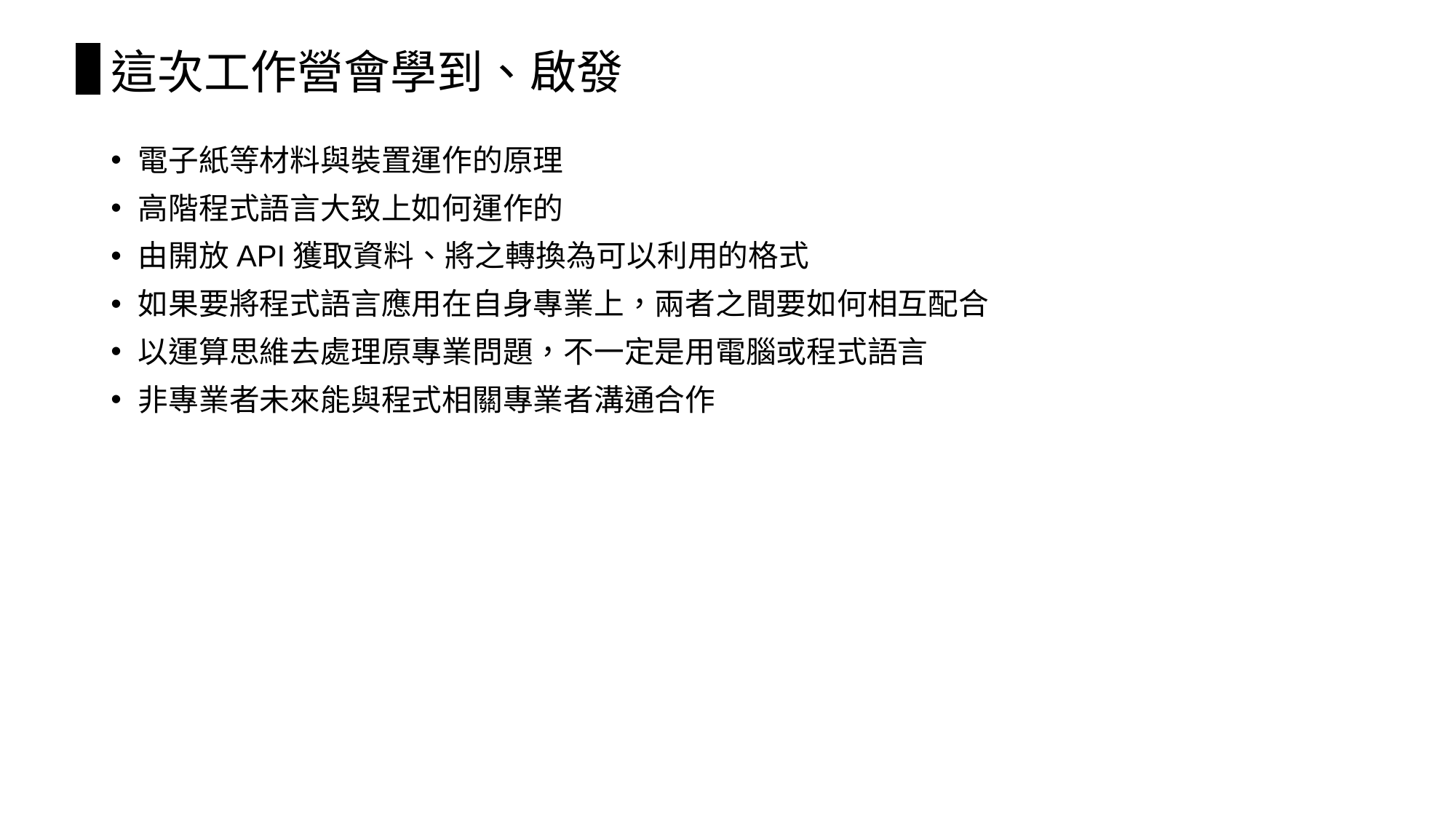

# 這次工作營會學到、啟發
電子紙等材料與裝置運作的原理
高階程式語言大致上如何運作的
由開放API獲取資料、將之轉換為可以利用的格式
如果要將程式語言應用在自身專業上，兩者之間要如何相互配合
以運算思維去處理原專業問題，不一定是用電腦或程式語言
非專業者未來能與程式相關專業者溝通合作